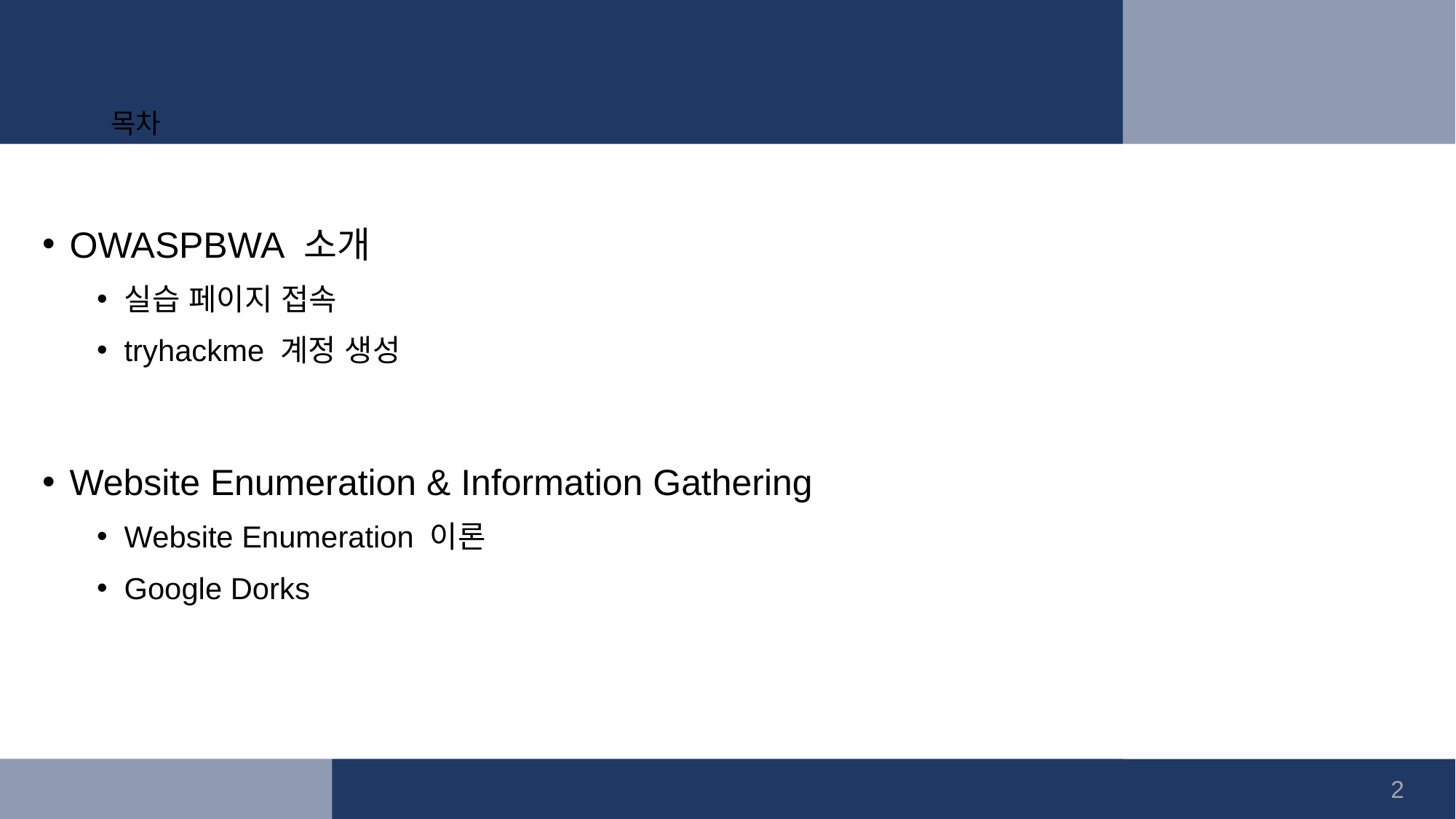

# 목차
OWASPBWA 소개
실습 페이지 접속
tryhackme 계정 생성

Website Enumeration & Information Gathering
Website Enumeration 이론
Google Dorks

2